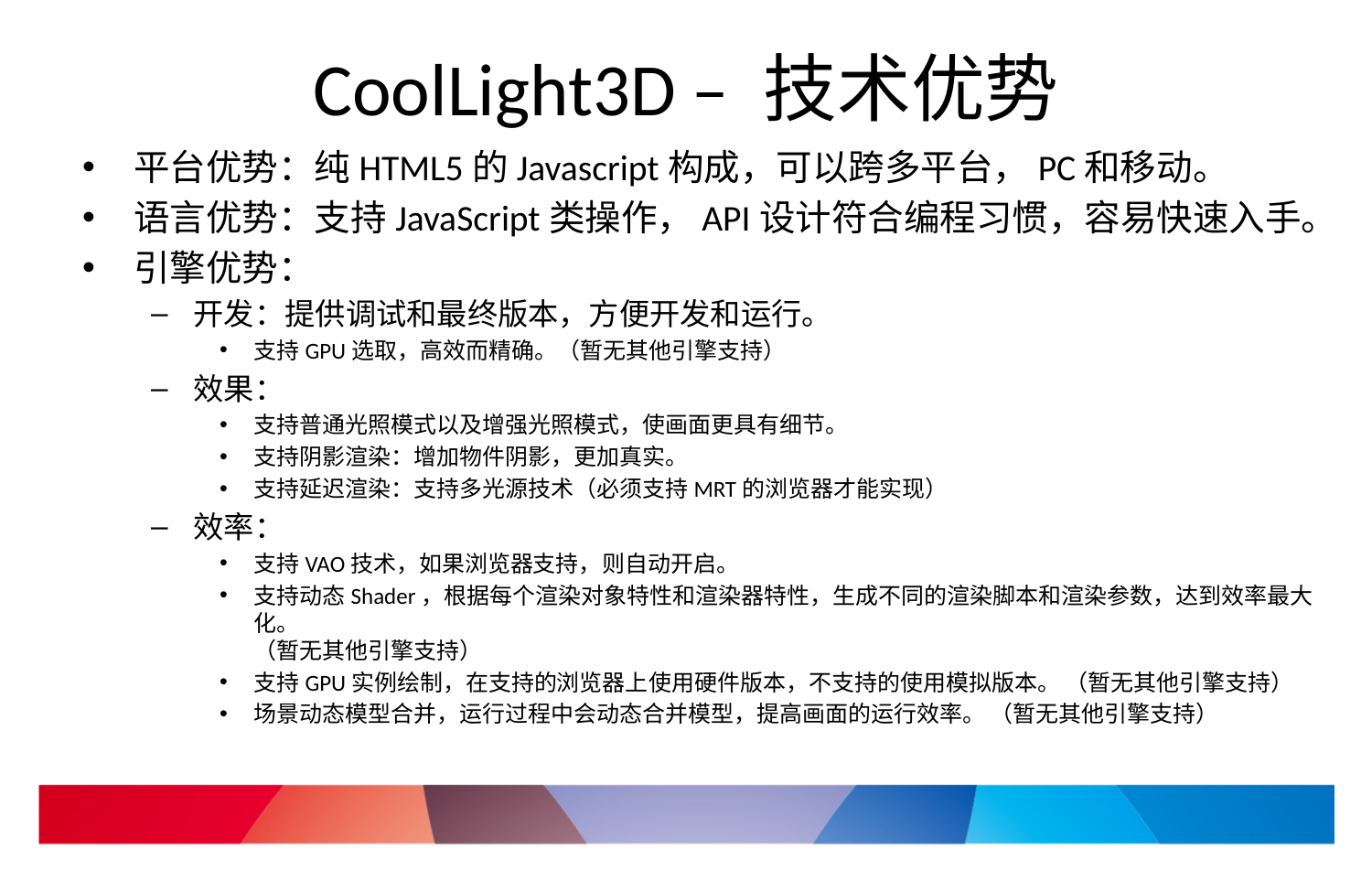

# CoolLight3D – 技术优势
平台优势：纯HTML5的Javascript构成，可以跨多平台，PC和移动。
语言优势：支持JavaScript类操作，API设计符合编程习惯，容易快速入手。
引擎优势：
开发：提供调试和最终版本，方便开发和运行。
支持GPU选取，高效而精确。（暂无其他引擎支持）
效果：
支持普通光照模式以及增强光照模式，使画面更具有细节。
支持阴影渲染：增加物件阴影，更加真实。
支持延迟渲染：支持多光源技术（必须支持MRT的浏览器才能实现）
效率：
支持VAO技术，如果浏览器支持，则自动开启。
支持动态Shader，根据每个渲染对象特性和渲染器特性，生成不同的渲染脚本和渲染参数，达到效率最大化。
（暂无其他引擎支持）
支持GPU实例绘制，在支持的浏览器上使用硬件版本，不支持的使用模拟版本。 （暂无其他引擎支持）
场景动态模型合并，运行过程中会动态合并模型，提高画面的运行效率。 （暂无其他引擎支持）